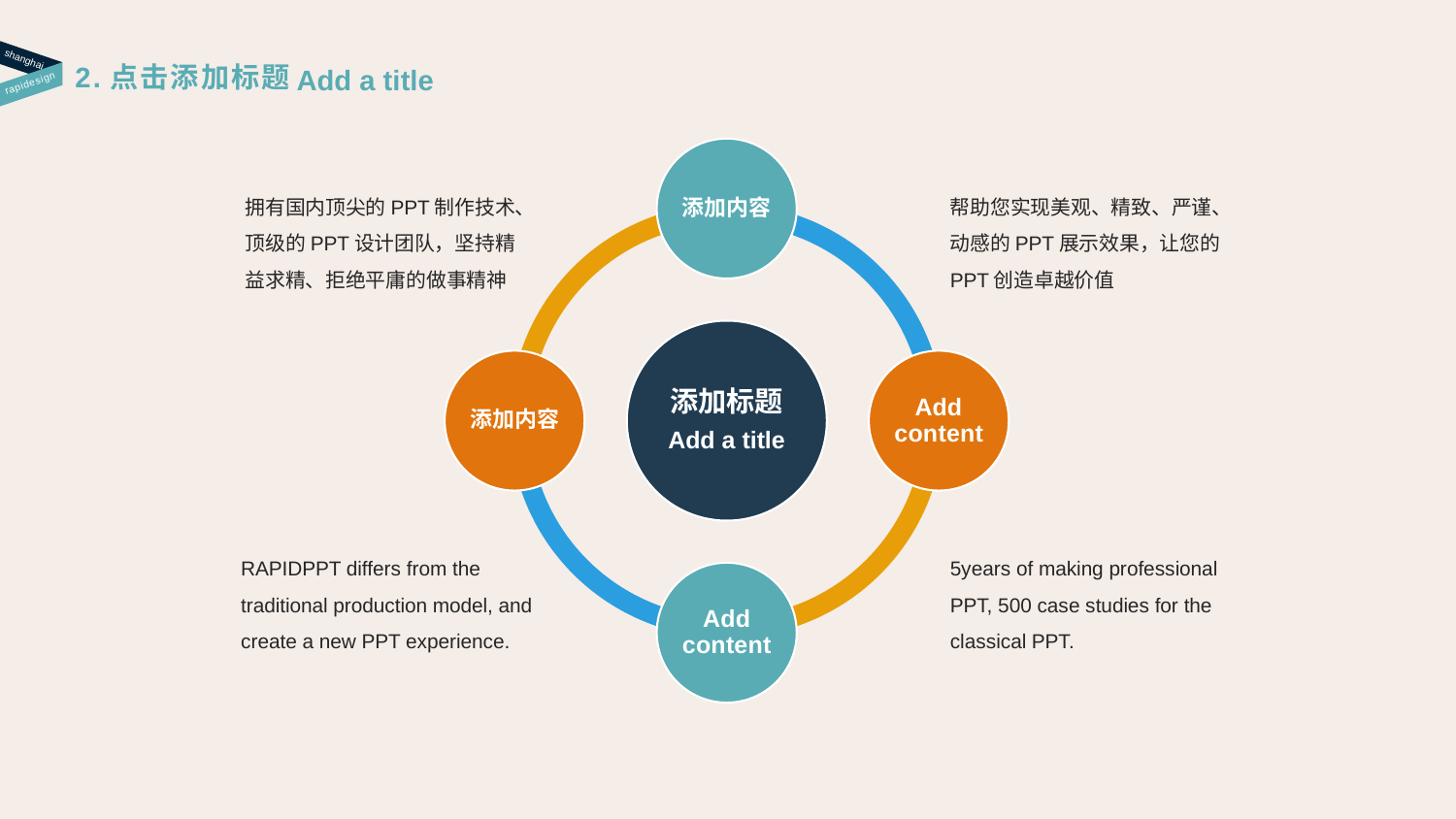

shanghai
2.点击添加标题
Add a title
rapidesign
添加标题
Add a title
添加内容
Add content
Add content
添加内容
拥有国内顶尖的PPT制作技术、顶级的PPT设计团队，坚持精益求精、拒绝平庸的做事精神
帮助您实现美观、精致、严谨、动感的PPT展示效果，让您的PPT创造卓越价值
RAPIDPPT differs from the traditional production model, and create a new PPT experience.
5years of making professional PPT, 500 case studies for the classical PPT.